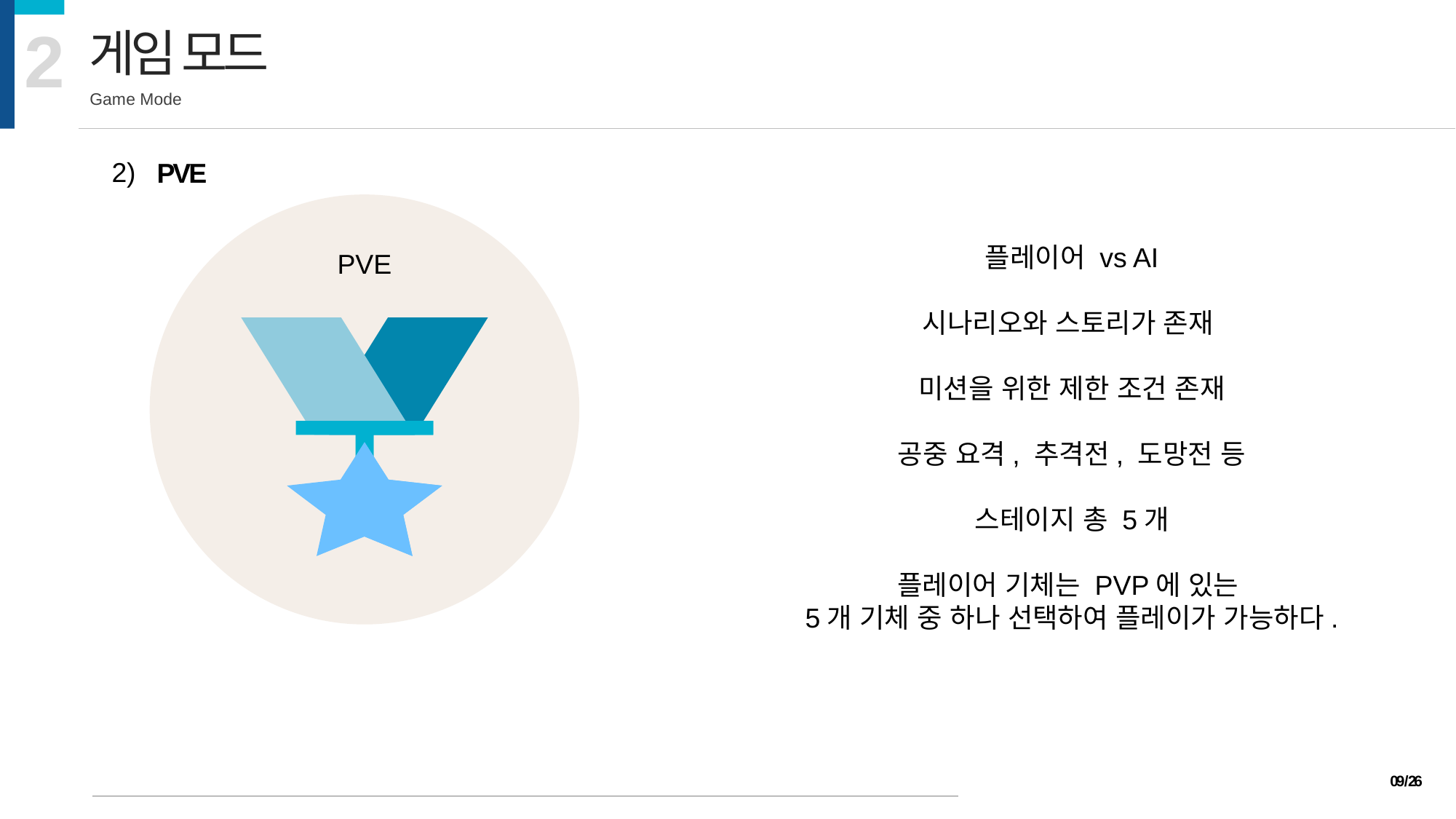

2
게임 모드
Game Mode
2)
PVE

PVE

플레이어 vs AI

시나리오와 스토리가 존재

미션을 위한 제한 조건 존재

공중 요격, 추격전, 도망전 등

스테이지 총 5개

플레이어 기체는 PVP에 있는
5개 기체 중 하나 선택하여 플레이가 가능하다.

09 / 26